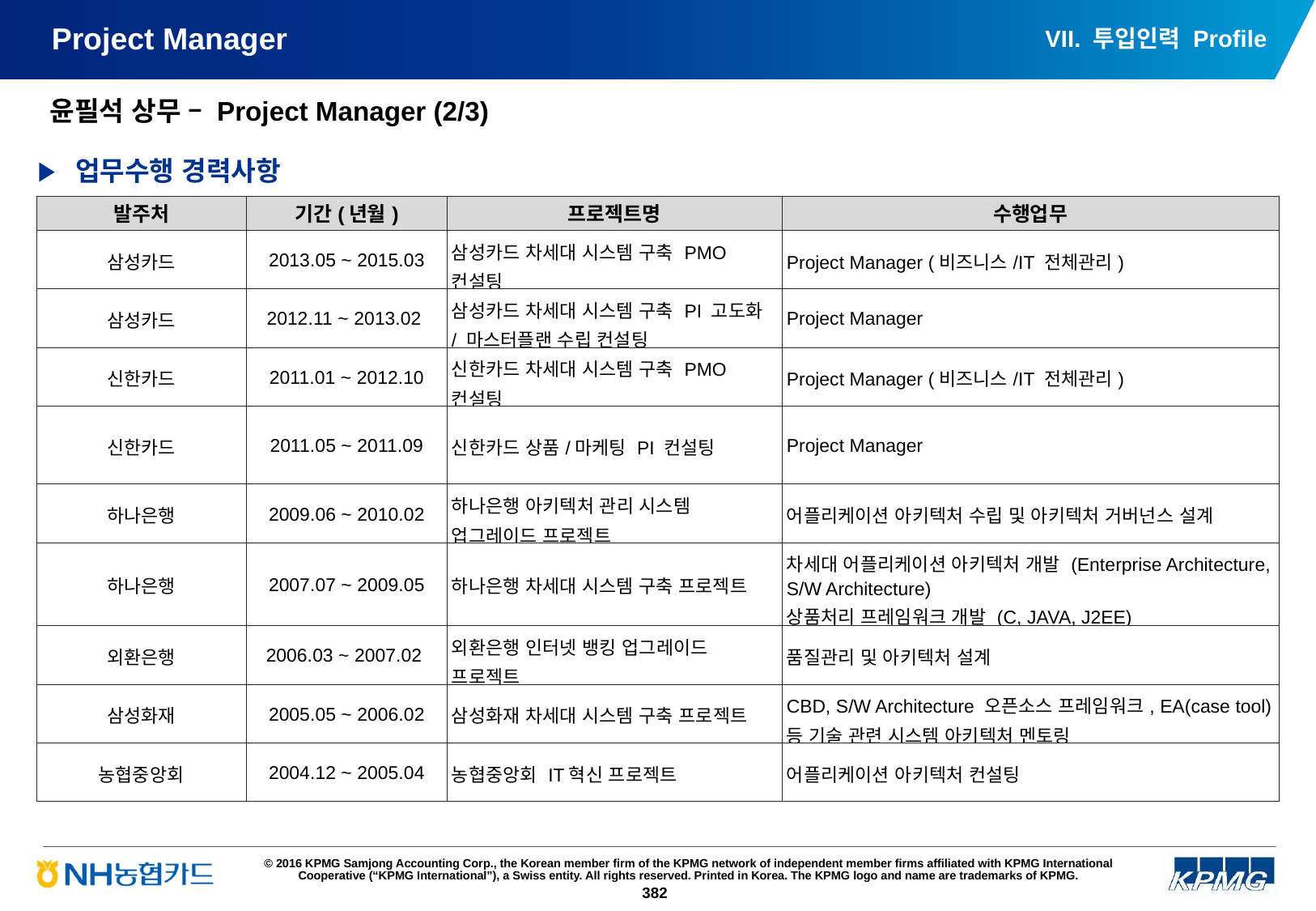

VII. 투입인력 Profile
# Project Manager
윤필석 상무 – Project Manager (2/3)
업무수행 경력사항
| 발주처 | 기간(년월) | 프로젝트명 | 수행업무 |
| --- | --- | --- | --- |
| 삼성카드 | 2013.05 ~ 2015.03 | 삼성카드 차세대 시스템 구축 PMO 컨설팅 | Project Manager (비즈니스/IT 전체관리) |
| 삼성카드 | 2012.11 ~ 2013.02 | 삼성카드 차세대 시스템 구축 PI 고도화 / 마스터플랜 수립 컨설팅 | Project Manager |
| 신한카드 | 2011.01 ~ 2012.10 | 신한카드 차세대 시스템 구축 PMO 컨설팅 | Project Manager (비즈니스/IT 전체관리) |
| 신한카드 | 2011.05 ~ 2011.09 | 신한카드 상품/마케팅 PI 컨설팅 | Project Manager |
| 하나은행 | 2009.06 ~ 2010.02 | 하나은행 아키텍처 관리 시스템 업그레이드 프로젝트 | 어플리케이션 아키텍처 수립 및 아키텍처 거버넌스 설계 |
| 하나은행 | 2007.07 ~ 2009.05 | 하나은행 차세대 시스템 구축 프로젝트 | 차세대 어플리케이션 아키텍처 개발 (Enterprise Architecture, S/W Architecture) 상품처리 프레임워크 개발 (C, JAVA, J2EE) |
| 외환은행 | 2006.03 ~ 2007.02 | 외환은행 인터넷 뱅킹 업그레이드 프로젝트 | 품질관리 및 아키텍처 설계 |
| 삼성화재 | 2005.05 ~ 2006.02 | 삼성화재 차세대 시스템 구축 프로젝트 | CBD, S/W Architecture 오픈소스 프레임워크, EA(case tool)등 기술 관련 시스템 아키텍처 멘토링 |
| 농협중앙회 | 2004.12 ~ 2005.04 | 농협중앙회 IT혁신 프로젝트 | 어플리케이션 아키텍처 컨설팅 |